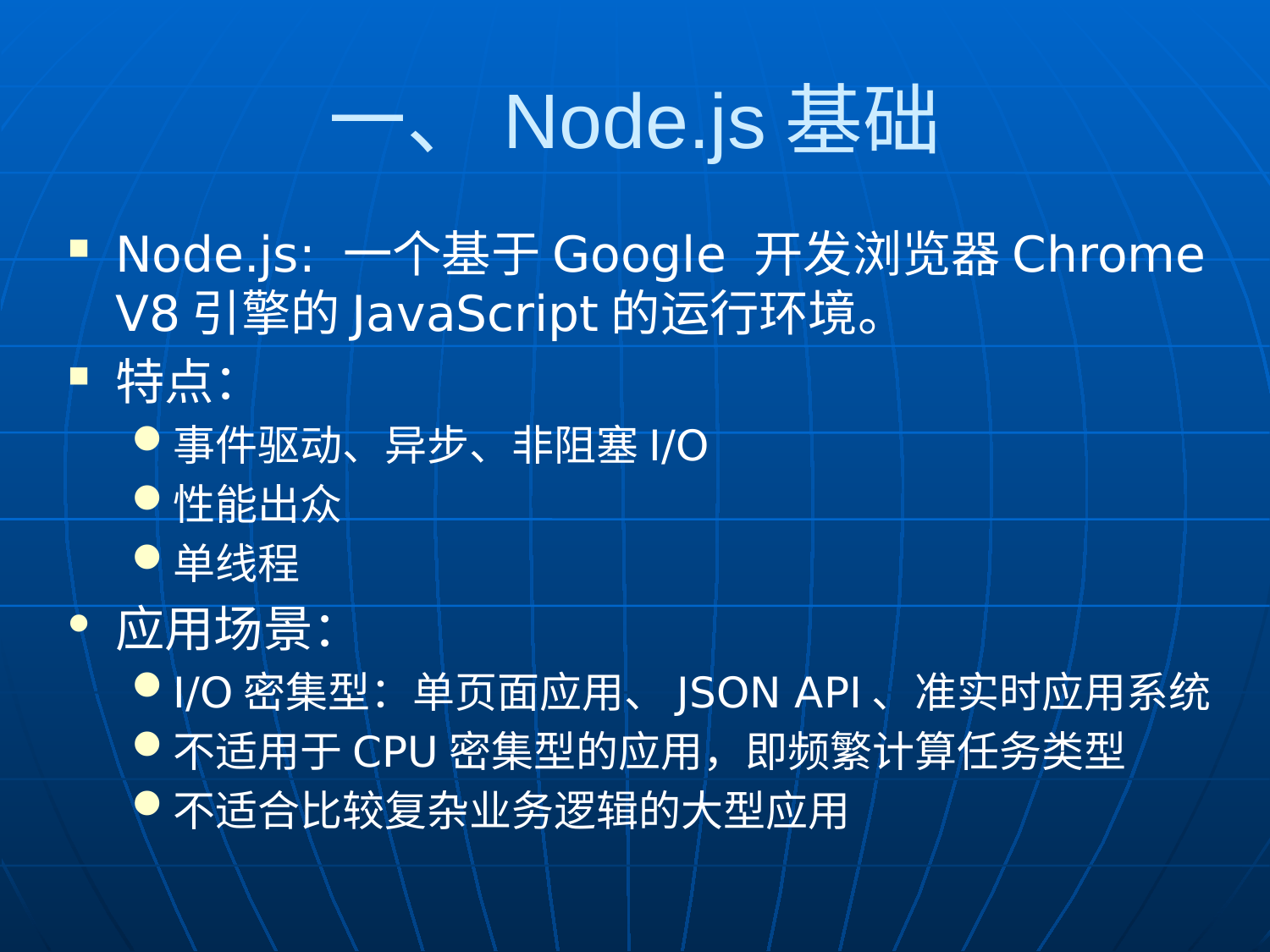

# 一、Node.js基础
Node.js: 一个基于Google 开发浏览器Chrome V8引擎的JavaScript的运行环境。
特点：
事件驱动、异步、非阻塞I/O
性能出众
单线程
应用场景：
I/O密集型：单页面应用、JSON API、准实时应用系统
不适用于CPU密集型的应用，即频繁计算任务类型
不适合比较复杂业务逻辑的大型应用